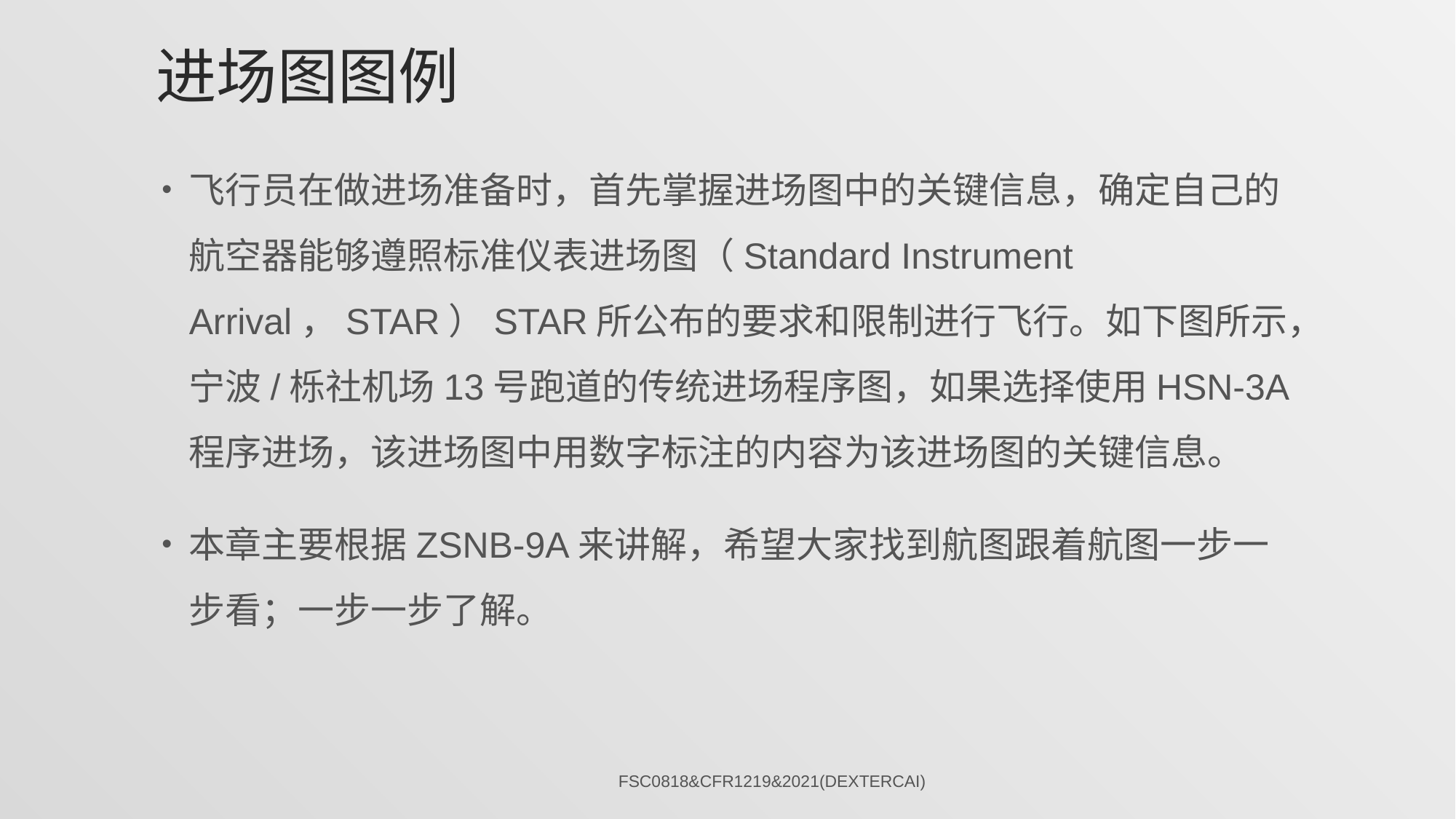

# 进场图图例
飞行员在做进场准备时，首先掌握进场图中的关键信息，确定自己的航空器能够遵照标准仪表进场图（Standard Instrument Arrival，STAR）STAR所公布的要求和限制进行飞行。如下图所示，宁波/栎社机场13号跑道的传统进场程序图，如果选择使用HSN-3A程序进场，该进场图中用数字标注的内容为该进场图的关键信息。
本章主要根据ZSNB-9A来讲解，希望大家找到航图跟着航图一步一步看；一步一步了解。
FSC0818&CFR1219&2021(DexterCai)